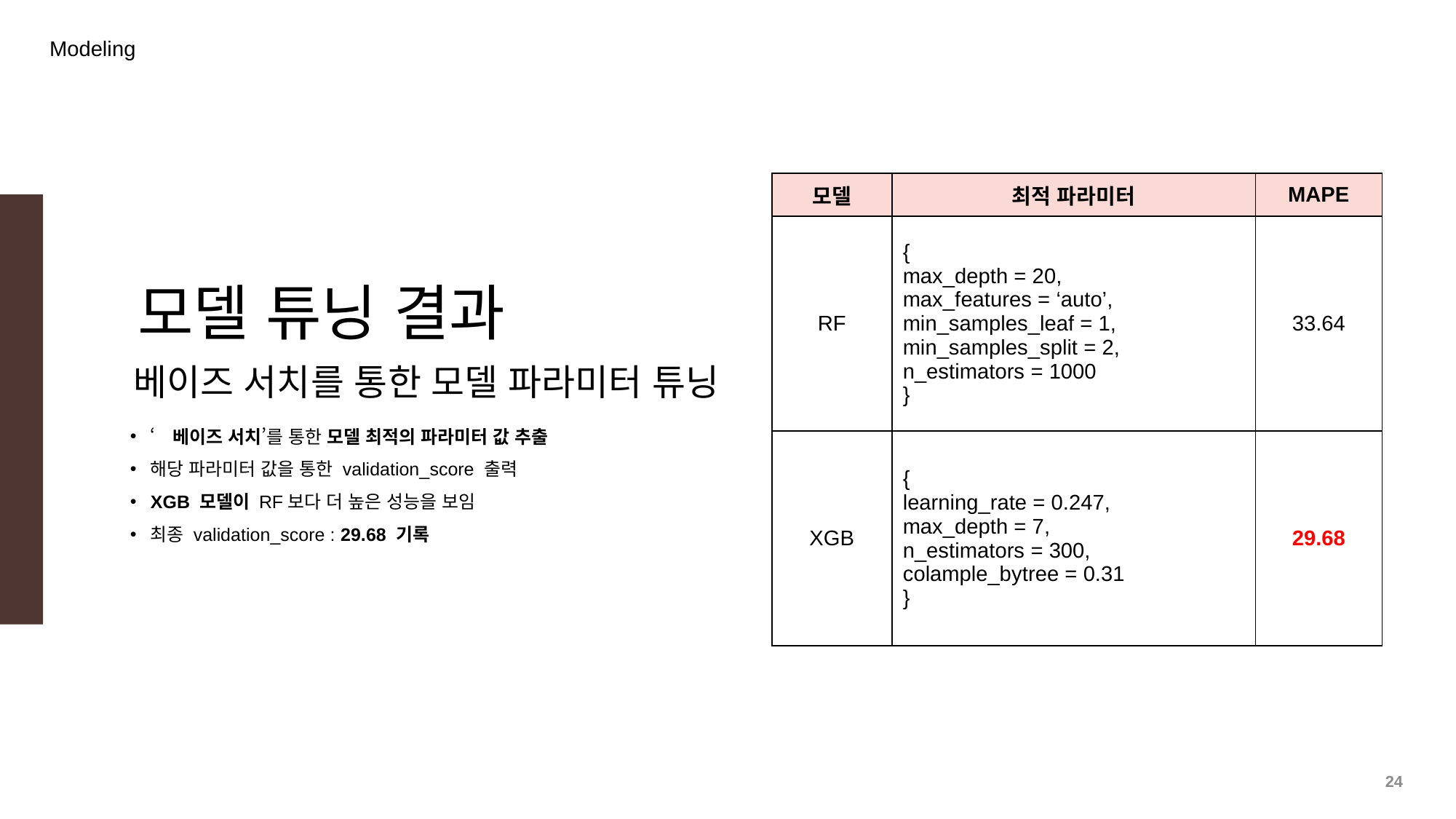

Modeling
| 모델 | 최적 파라미터 | MAPE |
| --- | --- | --- |
| RF | { max\_depth = 20, max\_features = ‘auto’, min\_samples\_leaf = 1, min\_samples\_split = 2, n\_estimators = 1000 } | 33.64 |
| XGB | { learning\_rate = 0.247, max\_depth = 7, n\_estimators = 300, colample\_bytree = 0.31 } | 29.68 |
모델 튜닝 결과
베이즈 서치를 통한 모델 파라미터 튜닝
‘베이즈 서치’를 통한 모델 최적의 파라미터 값 추출
해당 파라미터 값을 통한 validation_score 출력
XGB 모델이 RF보다 더 높은 성능을 보임
최종 validation_score : 29.68 기록

24